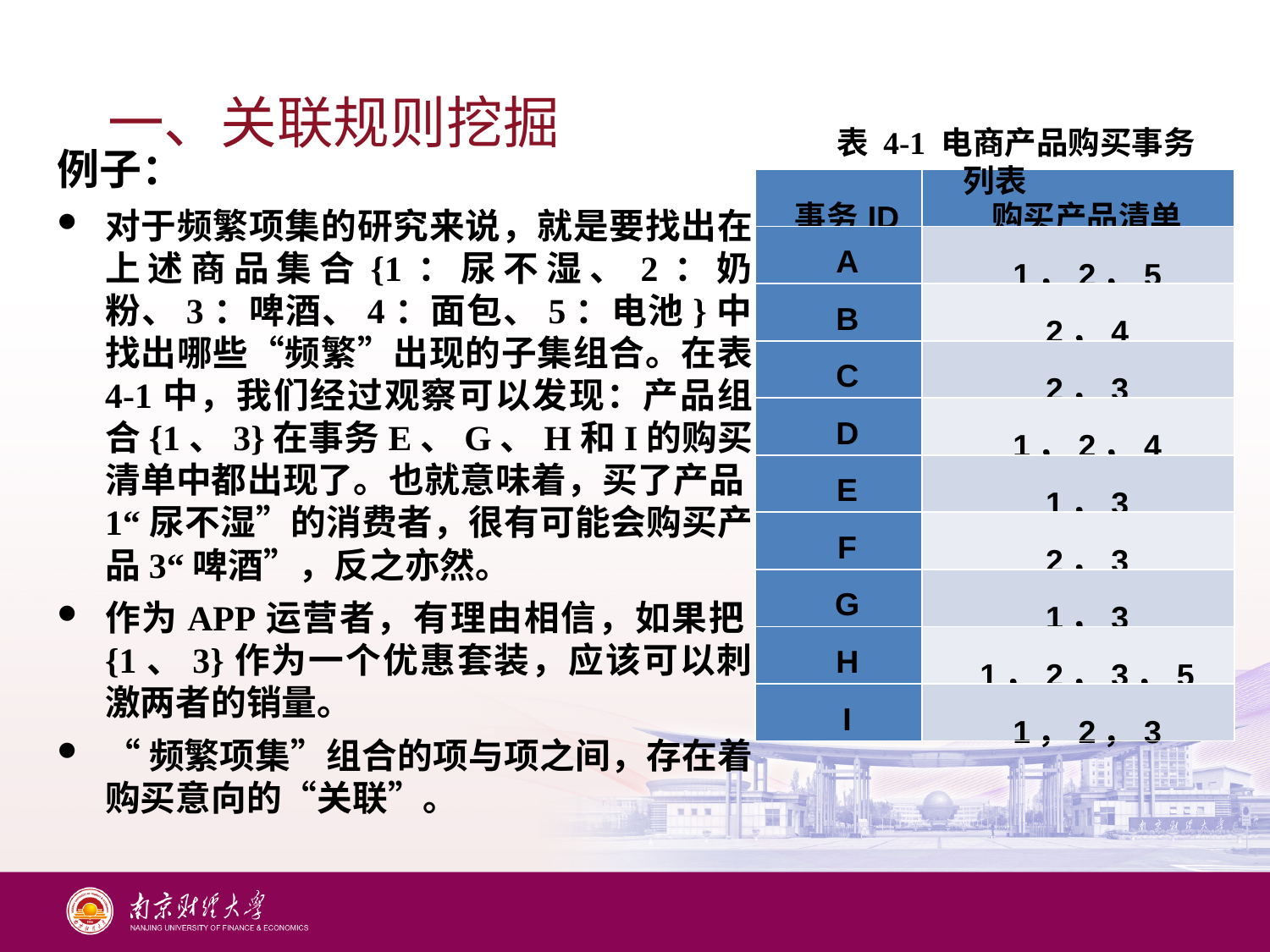

# 一、关联规则挖掘
表 4‑1 电商产品购买事务列表
例子：
对于频繁项集的研究来说，就是要找出在上述商品集合{1：尿不湿、2：奶粉、3：啤酒、4：面包、5：电池}中，找出哪些“频繁”出现的子集组合。在表 4‑1中，我们经过观察可以发现：产品组合{1、3}在事务E、G、H和I的购买清单中都出现了。也就意味着，买了产品1“尿不湿”的消费者，很有可能会购买产品3“啤酒”，反之亦然。
作为APP运营者，有理由相信，如果把{1、3}作为一个优惠套装，应该可以刺激两者的销量。
“频繁项集”组合的项与项之间，存在着购买意向的“关联”。
| 事务ID | 购买产品清单 |
| --- | --- |
| A | 1，2，5 |
| B | 2，4 |
| C | 2，3 |
| D | 1，2，4 |
| E | 1，3 |
| F | 2，3 |
| G | 1，3 |
| H | 1，2，3，5 |
| I | 1，2，3 |